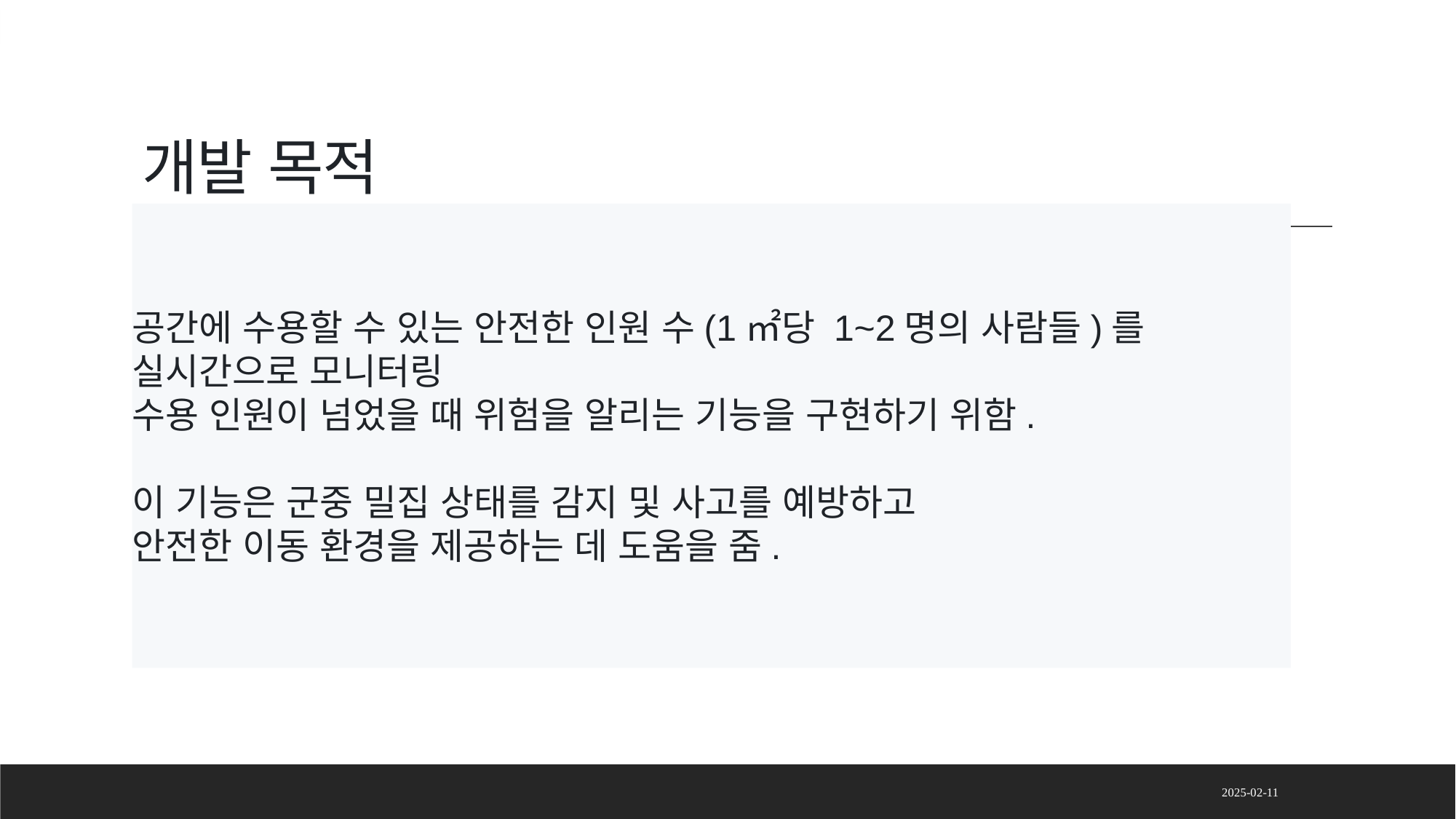

# 개발 목적

공간에 수용할 수 있는 안전한 인원 수(1㎡당 1~2명의 사람들)를 실시간으로 모니터링
수용 인원이 넘었을 때 위험을 알리는 기능을 구현하기 위함.

이 기능은 군중 밀집 상태를 감지 및 사고를 예방하고
안전한 이동 환경을 제공하는 데 도움을 줌.

2025-02-11